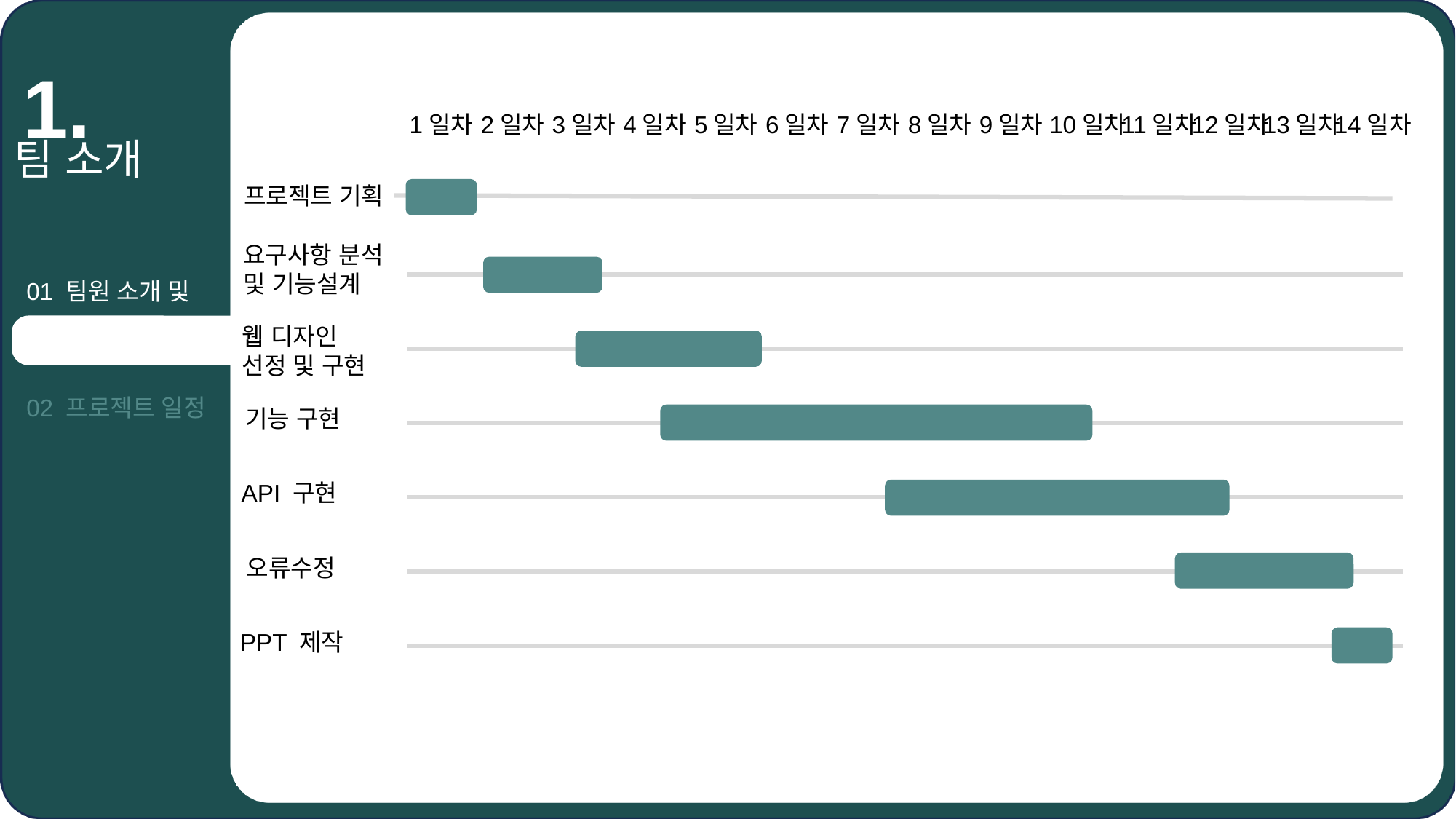

# 1.
1일차
2일차
3일차
4일차
5일차
6일차
7일차
8일차
9일차
10일차
11일차
12일차
13일차
14일차
팀 소개
프로젝트 기획
요구사항 분석
및 기능설계
웹 디자인
선정 및 구현
기능 구현
API 구현
오류수정
PPT 제작

01 팀원 소개 및 역할
02 프로젝트 일정